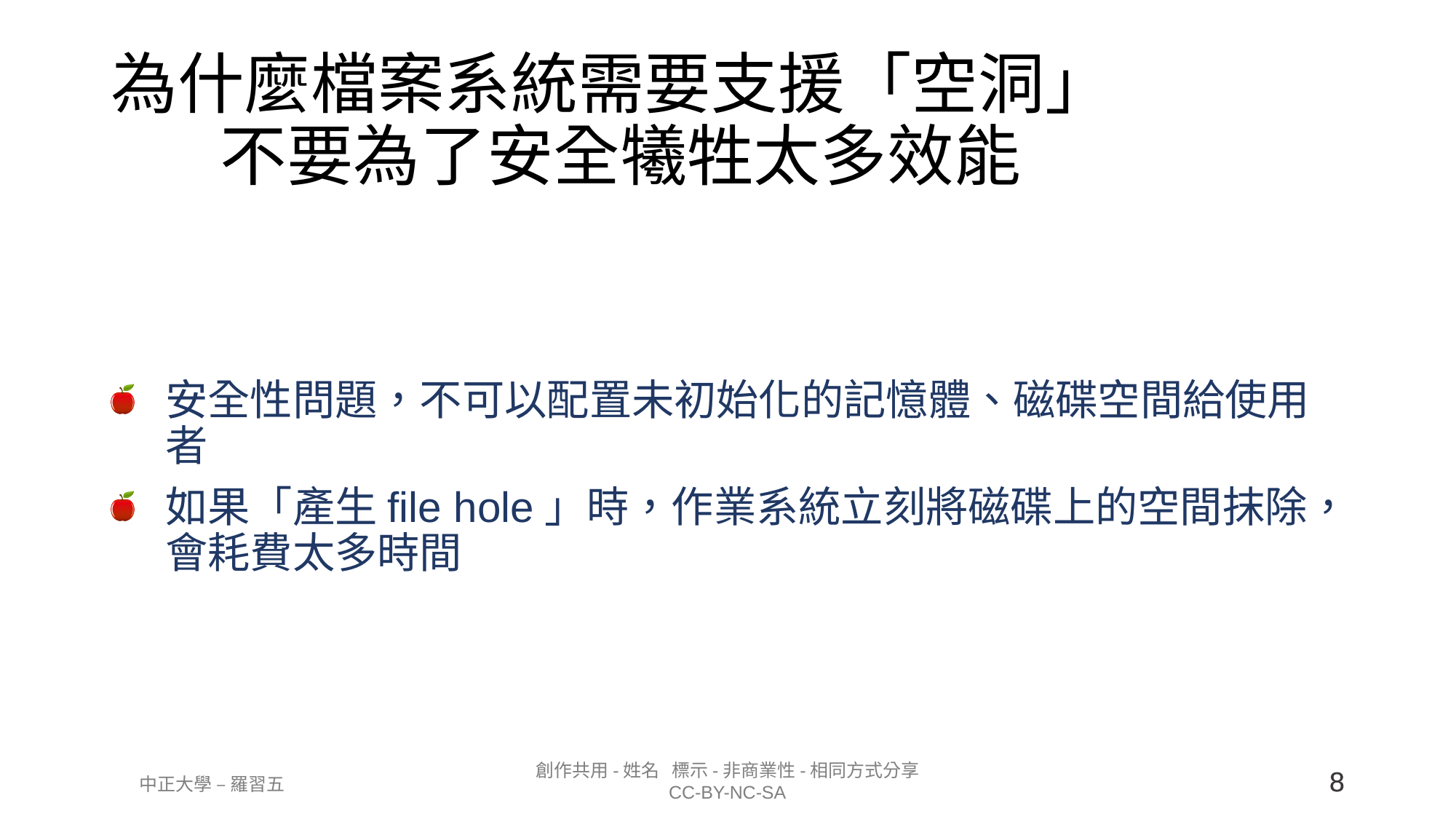

# 為什麼檔案系統需要支援「空洞」 不要為了安全犧牲太多效能
安全性問題，不可以配置未初始化的記憶體、磁碟空間給使用者
如果「產生file hole」時，作業系統立刻將磁碟上的空間抹除，會耗費太多時間